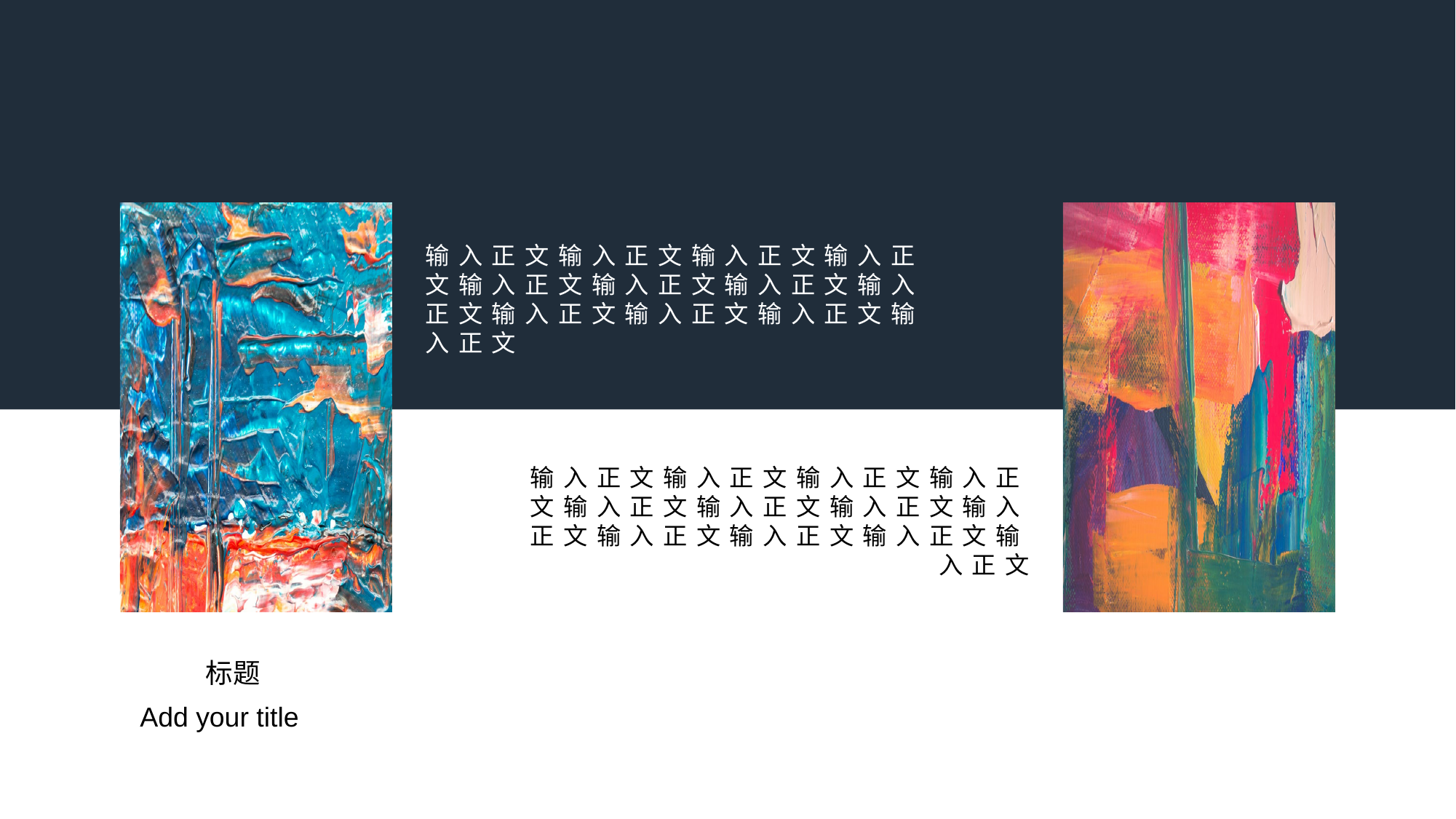

输入正文输入正文输入正文输入正文输入正文输入正文输入正文输入正文输入正文输入正文输入正文输入正文
输入正文输入正文输入正文输入正文输入正文输入正文输入正文输入正文输入正文输入正文输入正文输入正文
标题
Add your title